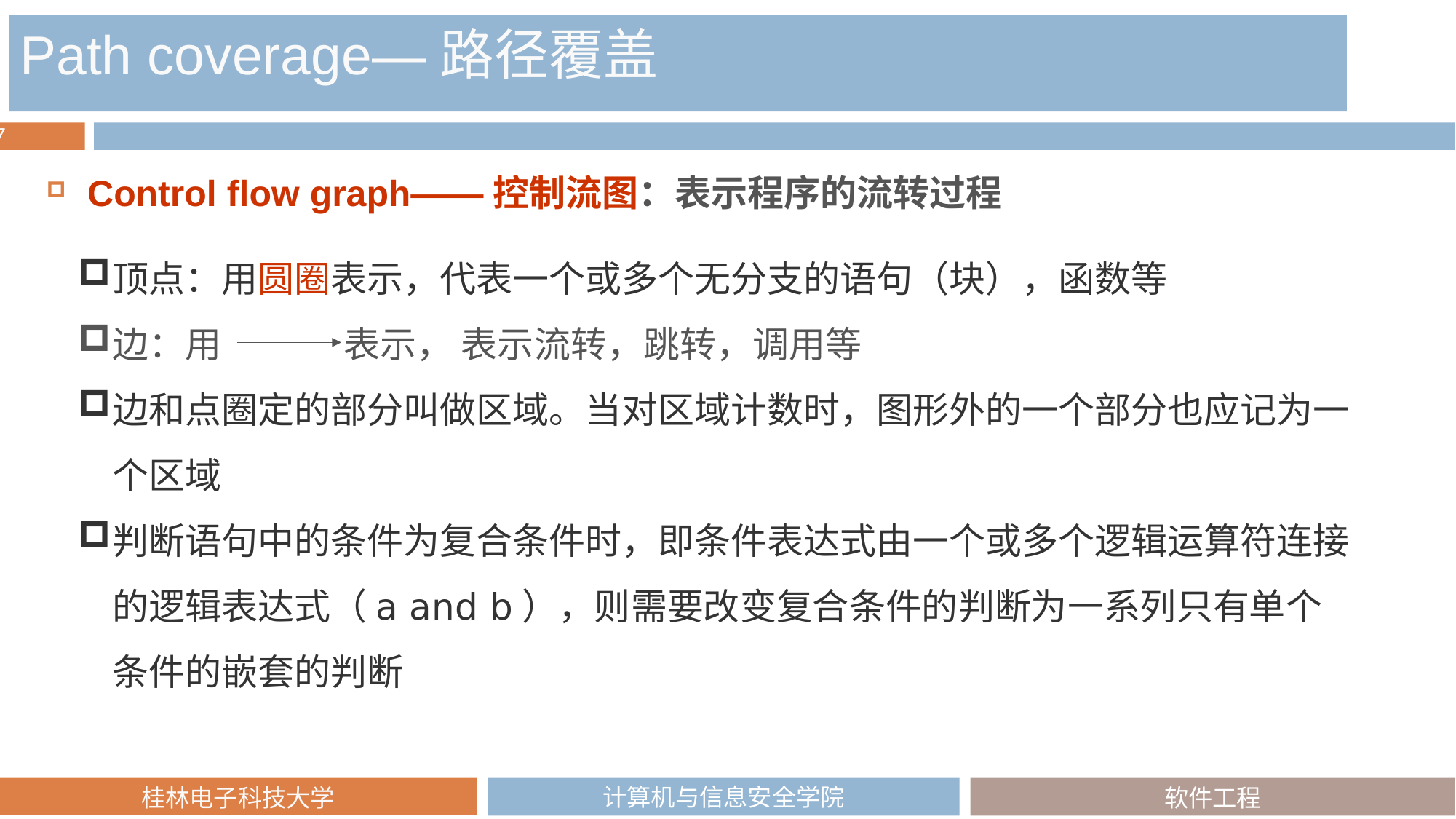

Path coverage—路径覆盖
Control flow graph——控制流图：表示程序的流转过程
顶点：用圆圈表示，代表一个或多个无分支的语句（块），函数等
边：用               表示， 表示流转，跳转，调用等
边和点圈定的部分叫做区域。当对区域计数时，图形外的一个部分也应记为一个区域
判断语句中的条件为复合条件时，即条件表达式由一个或多个逻辑运算符连接的逻辑表达式（a and b），则需要改变复合条件的判断为一系列只有单个条件的嵌套的判断